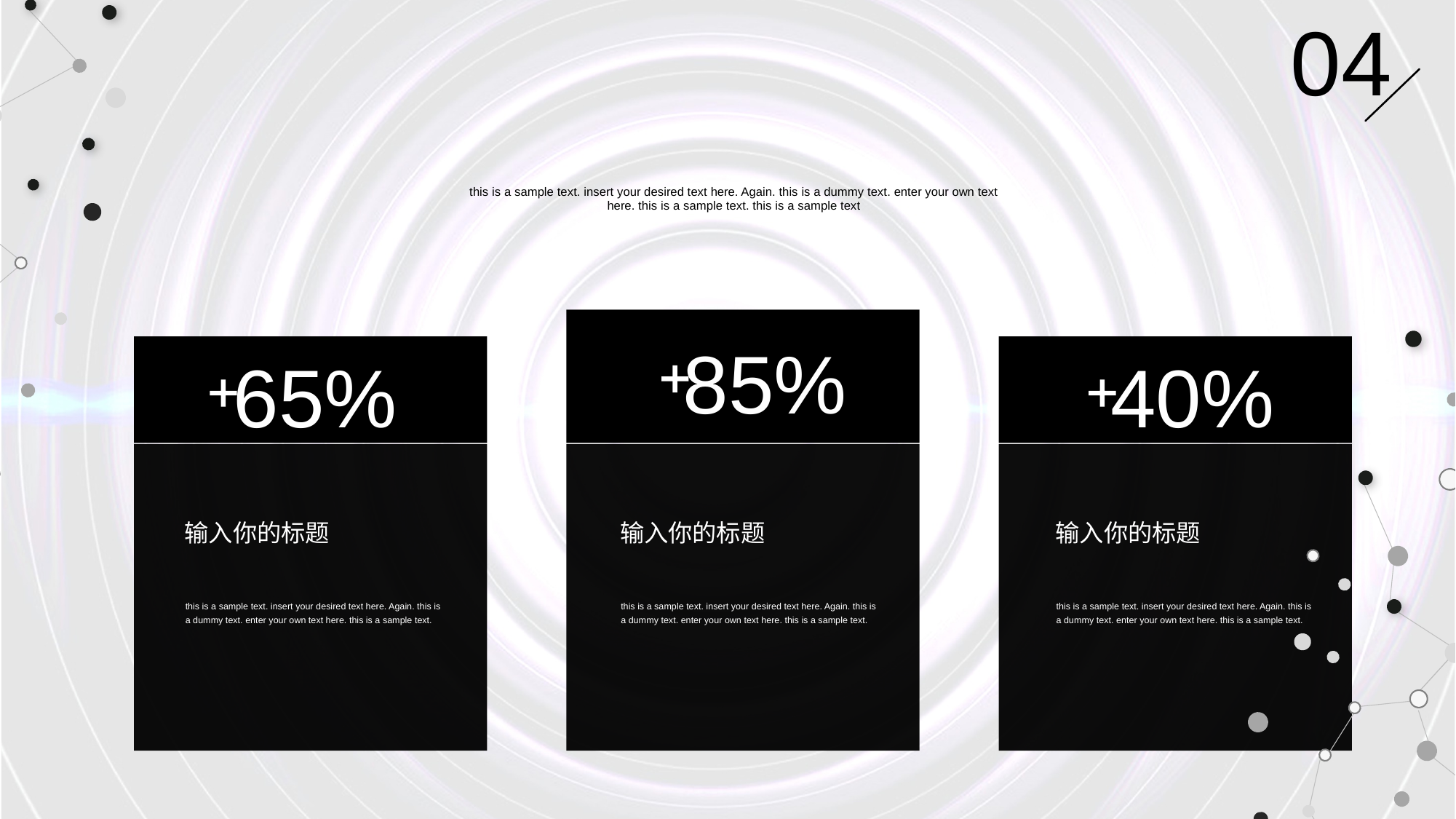

04

this is a sample text. insert your desired text here. Again. this is a dummy text. enter your own text here. this is a sample text. this is a sample text

85%

输入你的标题
this is a sample text. insert your desired text here. Again. this is a dummy text. enter your own text here. this is a sample text.

65%

输入你的标题
this is a sample text. insert your desired text here. Again. this is a dummy text. enter your own text here. this is a sample text.

40%

输入你的标题
this is a sample text. insert your desired text here. Again. this is a dummy text. enter your own text here. this is a sample text.